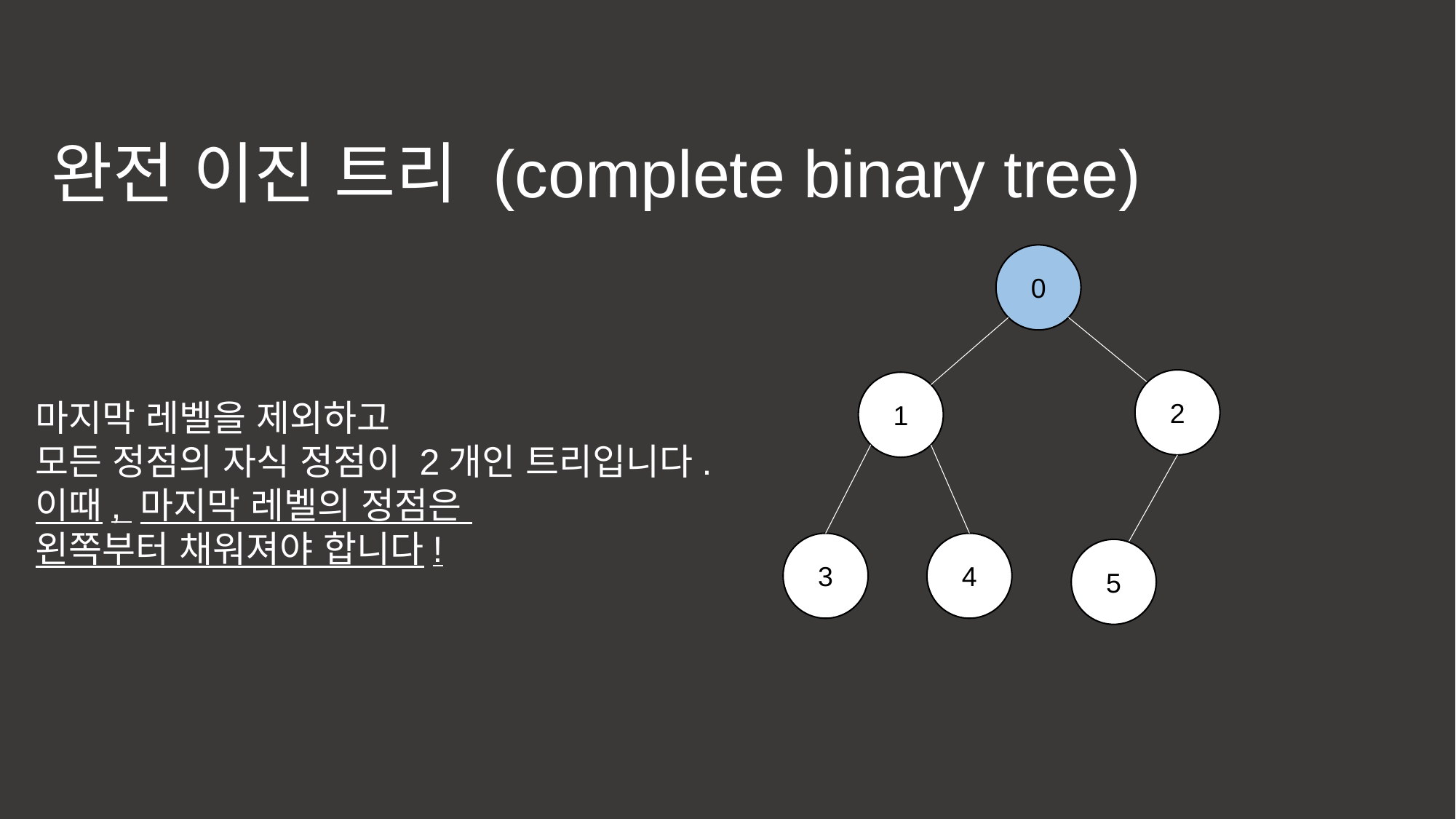

완전 이진 트리 (complete binary tree)
0
2
1
마지막 레벨을 제외하고
모든 정점의 자식 정점이 2개인 트리입니다.
이때, 마지막 레벨의 정점은
왼쪽부터 채워져야 합니다!

3
4
5